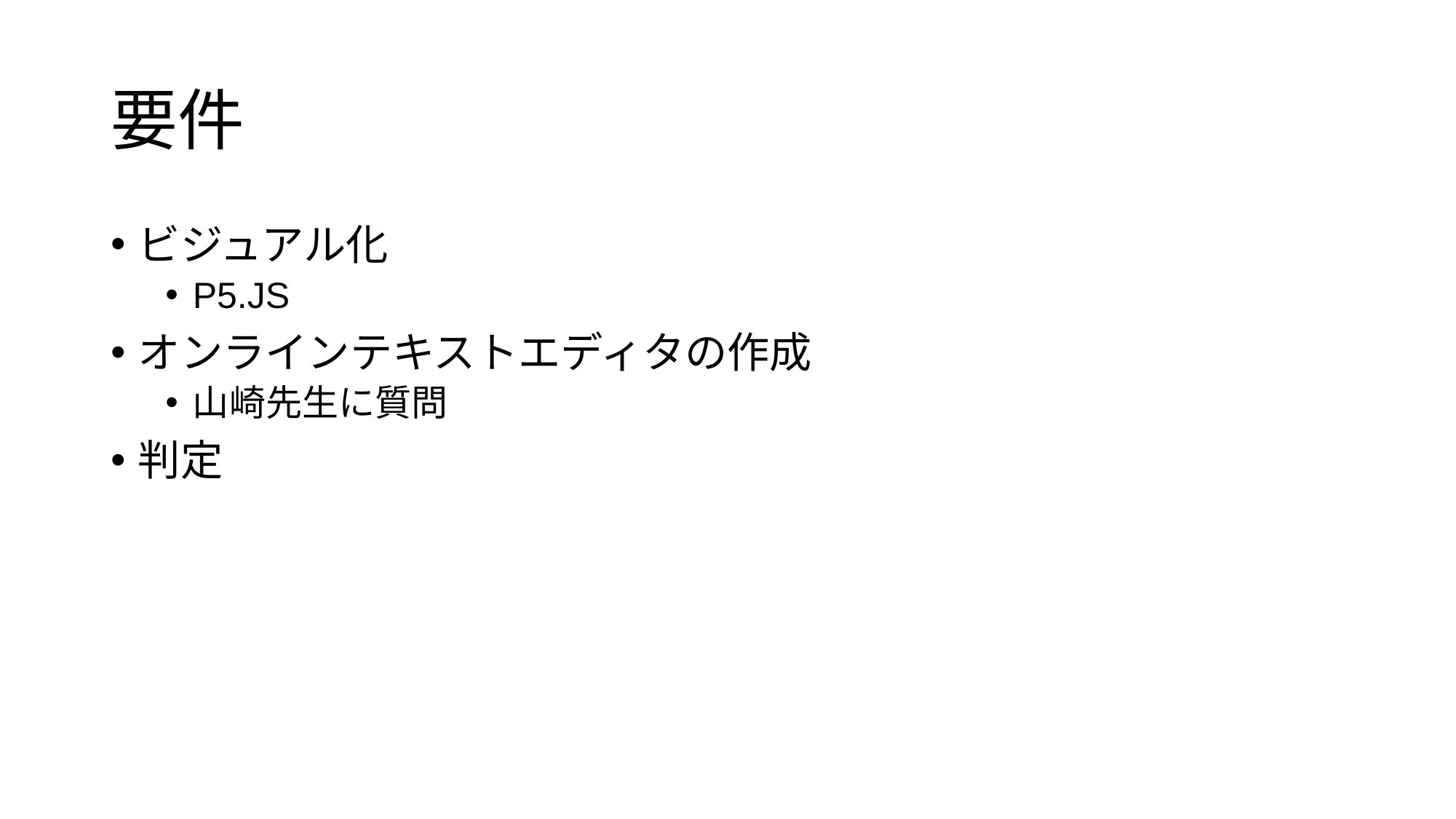

# 要件
ビジュアル化
P5.JS
オンラインテキストエディタの作成
山崎先生に質問
判定